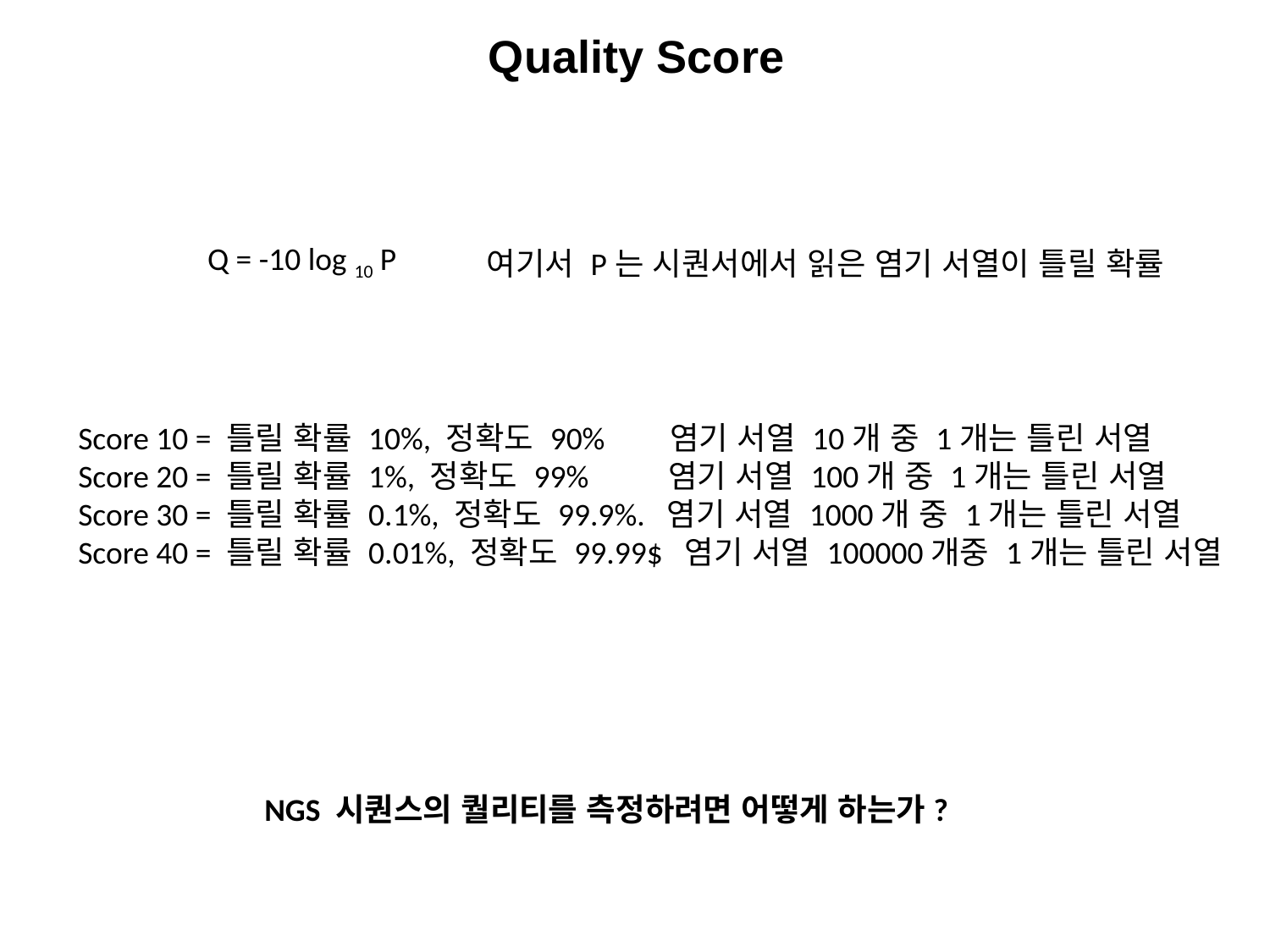

Quality Score
Q = -10 log 10 P
여기서 P는 시퀀서에서 읽은 염기 서열이 틀릴 확률
Score 10 = 틀릴 확률 10%, 정확도 90%        염기 서열 10개 중 1개는 틀린 서열
Score 20 = 틀릴 확률 1%, 정확도 99%          염기 서열 100개 중 1개는 틀린 서열
Score 30 = 틀릴 확률 0.1%, 정확도 99.9%.  염기 서열 1000개 중 1개는 틀린 서열
Score 40 = 틀릴 확률 0.01%, 정확도 99.99$  염기 서열 100000개중 1개는 틀린 서열
NGS 시퀀스의 퀄리티를 측정하려면 어떻게 하는가?